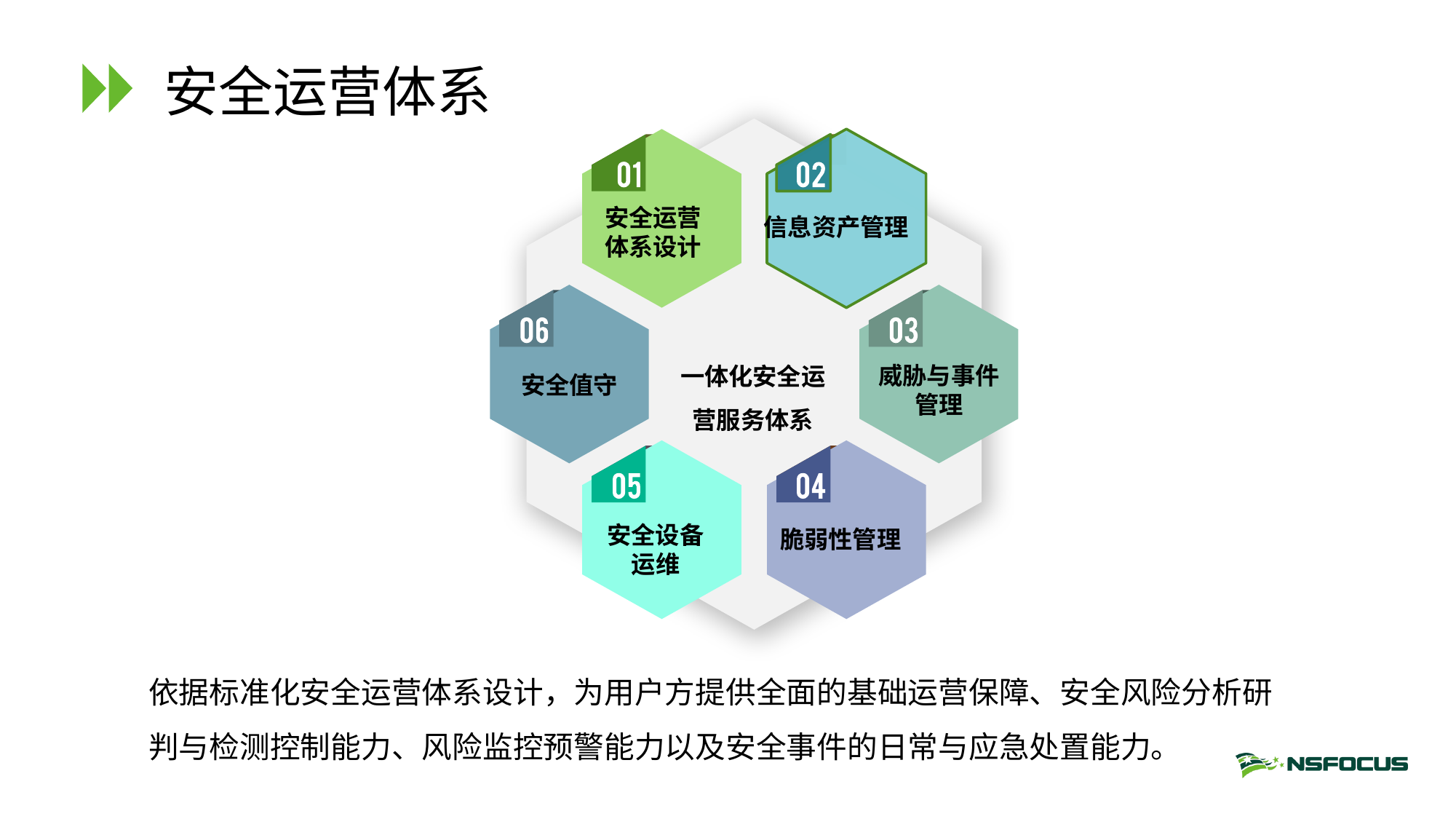

# 安全运营体系

安全运营
体系设计

信息资产管理

一体化安全运营服务体系
威胁与事件
管理
安全值守

安全设备
运维
脆弱性管理
依据标准化安全运营体系设计，为用户方提供全面的基础运营保障、安全风险分析研判与检测控制能力、风险监控预警能力以及安全事件的日常与应急处置能力。